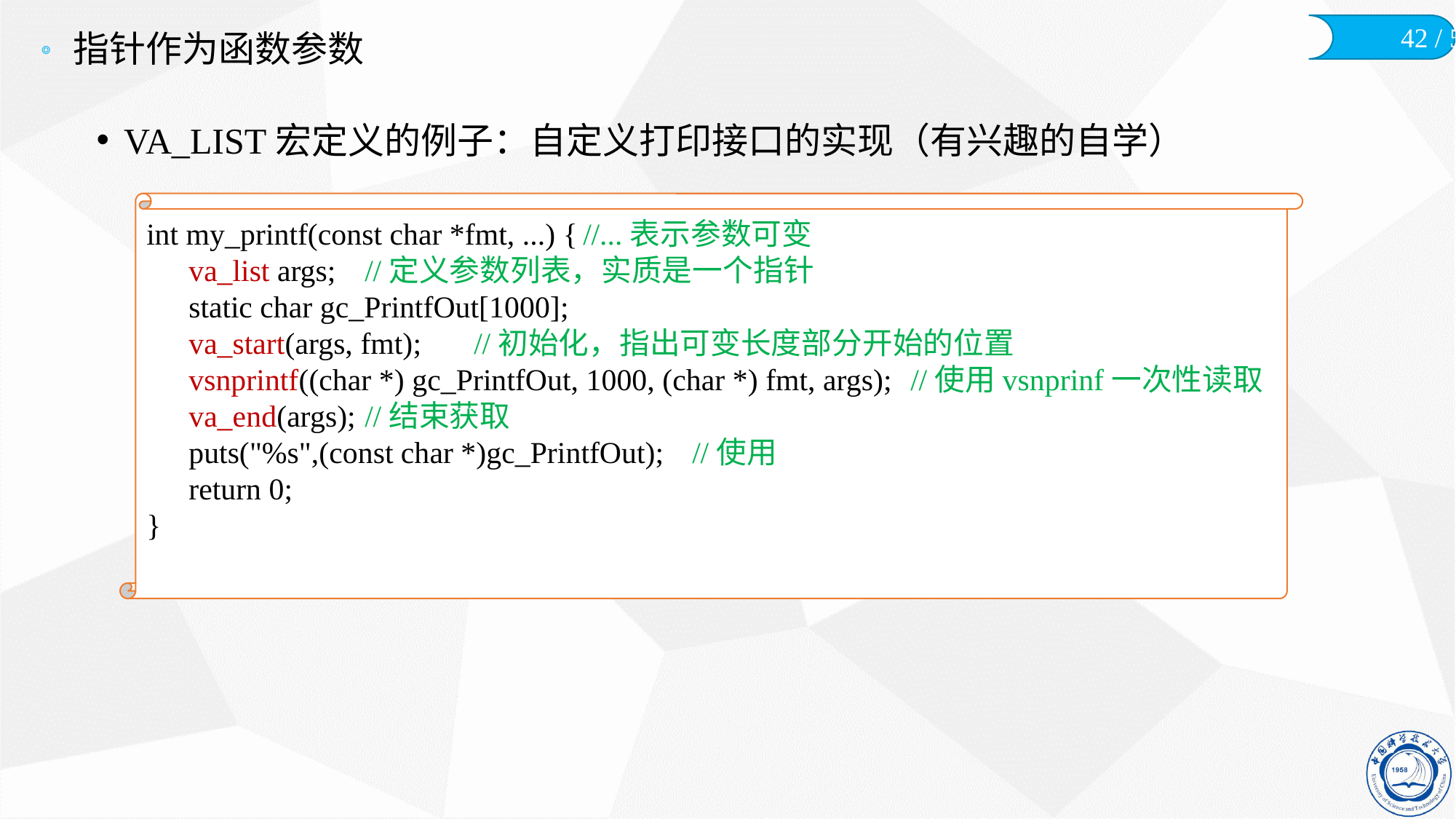

# 指针作为函数参数
VA_LIST宏定义的例子：自定义打印接口的实现（有兴趣的自学）

int my_printf(const char *fmt, ...) {	//...表示参数可变
	va_list args;	//定义参数列表，实质是一个指针
	static char gc_PrintfOut[1000];
	va_start(args, fmt);	//初始化，指出可变长度部分开始的位置
	vsnprintf((char *) gc_PrintfOut, 1000, (char *) fmt, args);	//使用vsnprinf一次性读取
	va_end(args);	//结束获取
	puts("%s",(const char *)gc_PrintfOut);	//使用
	return 0;
}